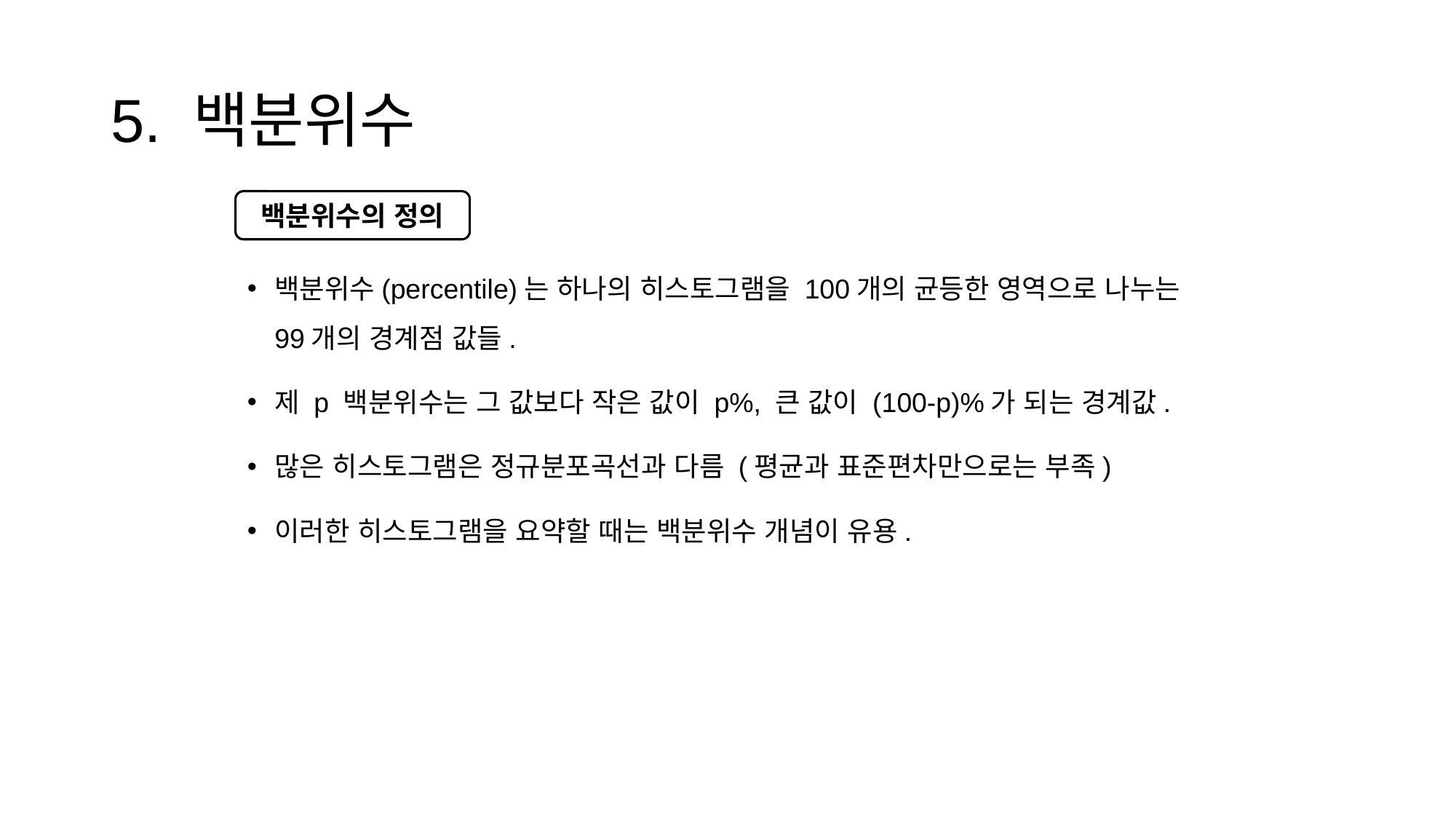

# 5. 백분위수
백분위수의 정의

백분위수(percentile)는 하나의 히스토그램을 100개의 균등한 영역으로 나누는 99개의 경계점 값들.
제 p 백분위수는 그 값보다 작은 값이 p%, 큰 값이 (100-p)%가 되는 경계값.
많은 히스토그램은 정규분포곡선과 다름 (평균과 표준편차만으로는 부족)
이러한 히스토그램을 요약할 때는 백분위수 개념이 유용.